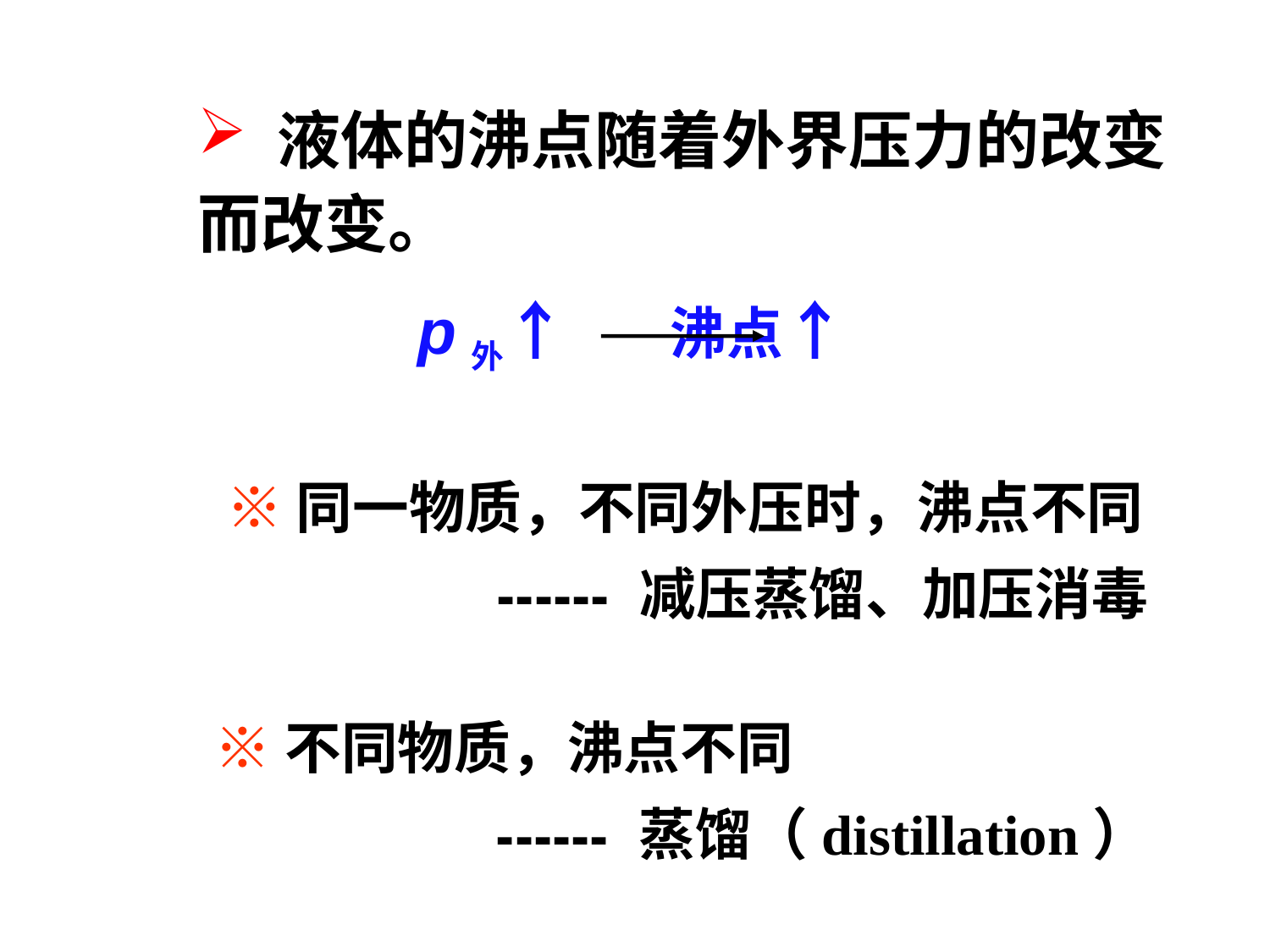

液体的沸点随着外界压力的改变而改变。
p外↑        沸点↑

   ※同一物质，不同外压时，沸点不同
                   ------ 减压蒸馏、加压消毒
      ※不同物质，沸点不同
                      ------ 蒸馏（distillation）
22
22